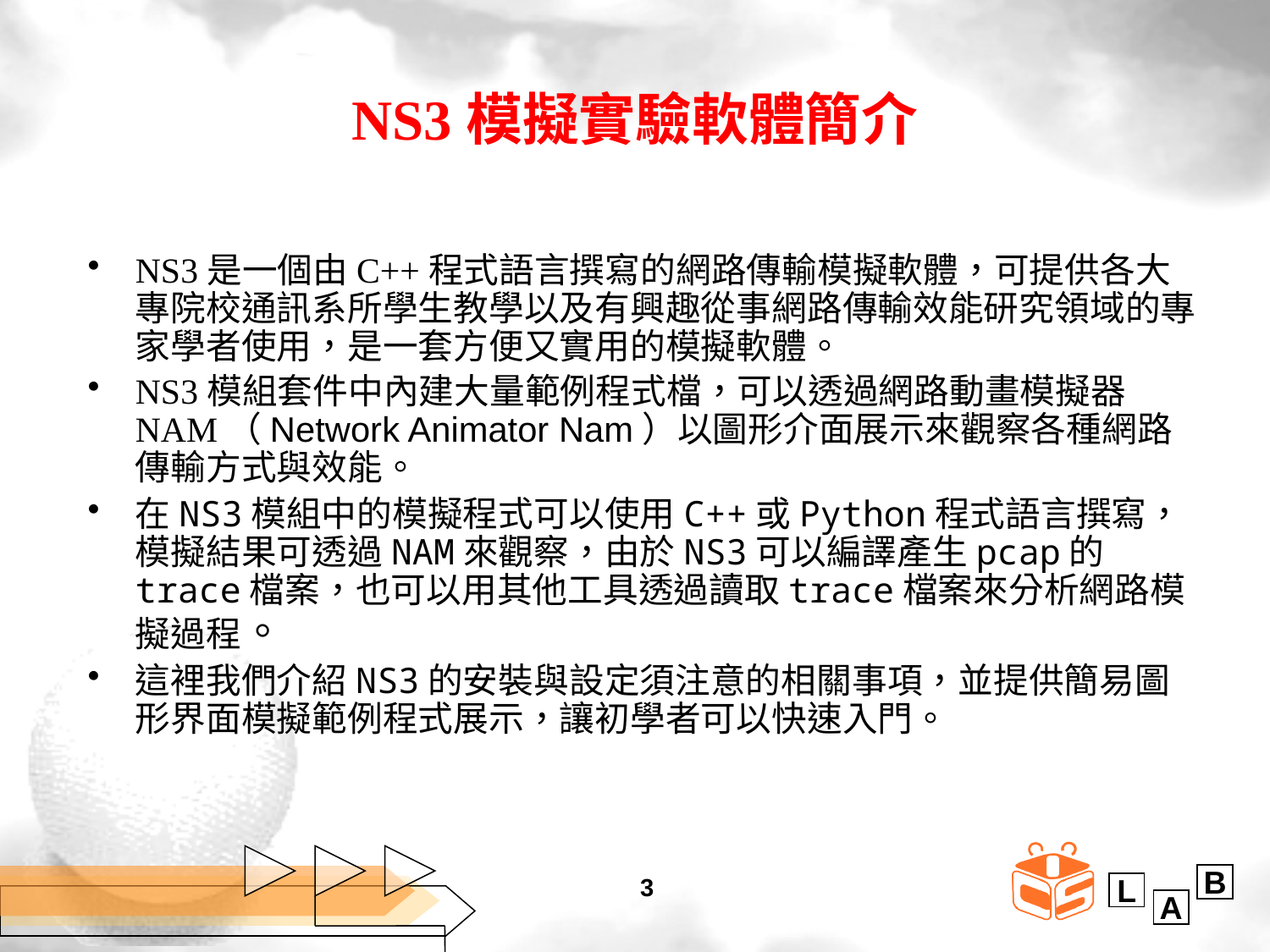

# NS3模擬實驗軟體簡介
NS3是一個由C++程式語言撰寫的網路傳輸模擬軟體，可提供各大專院校通訊系所學生教學以及有興趣從事網路傳輸效能研究領域的專家學者使用，是一套方便又實用的模擬軟體。
NS3模組套件中內建大量範例程式檔，可以透過網路動畫模擬器NAM（Network Animator Nam）以圖形介面展示來觀察各種網路傳輸方式與效能。
在NS3模組中的模擬程式可以使用C++或Python程式語言撰寫，模擬結果可透過NAM來觀察，由於NS3可以編譯產生pcap的trace檔案，也可以用其他工具透過讀取trace檔案來分析網路模擬過程。
這裡我們介紹NS3的安裝與設定須注意的相關事項，並提供簡易圖形界面模擬範例程式展示，讓初學者可以快速入門。

3